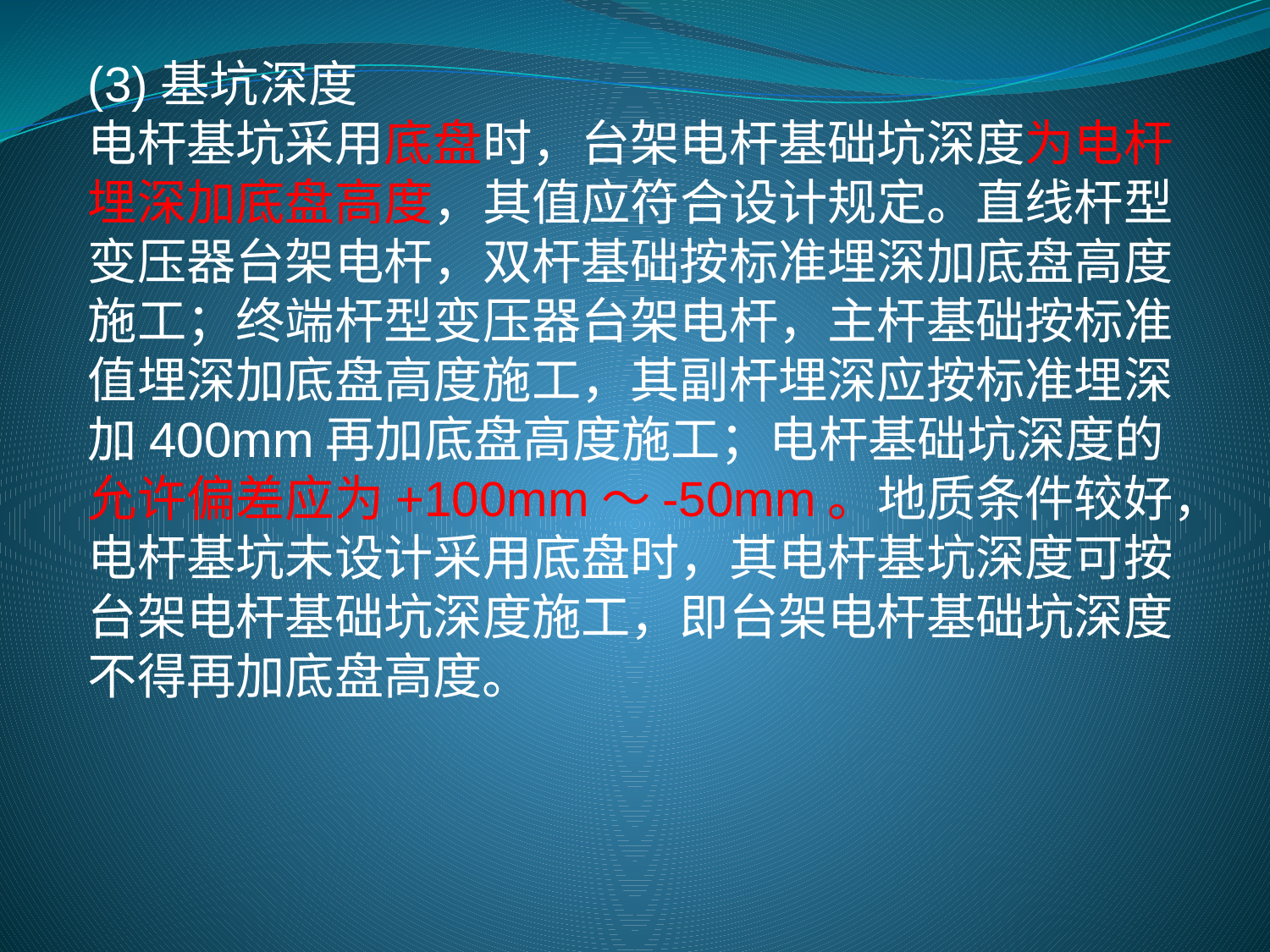

(3)基坑深度
电杆基坑采用底盘时，台架电杆基础坑深度为电杆埋深加底盘高度，其值应符合设计规定。直线杆型变压器台架电杆，双杆基础按标准埋深加底盘高度施工；终端杆型变压器台架电杆，主杆基础按标准值埋深加底盘高度施工，其副杆埋深应按标准埋深加400mm再加底盘高度施工；电杆基础坑深度的允许偏差应为+100mm～-50mm。地质条件较好，电杆基坑未设计采用底盘时，其电杆基坑深度可按台架电杆基础坑深度施工，即台架电杆基础坑深度不得再加底盘高度。